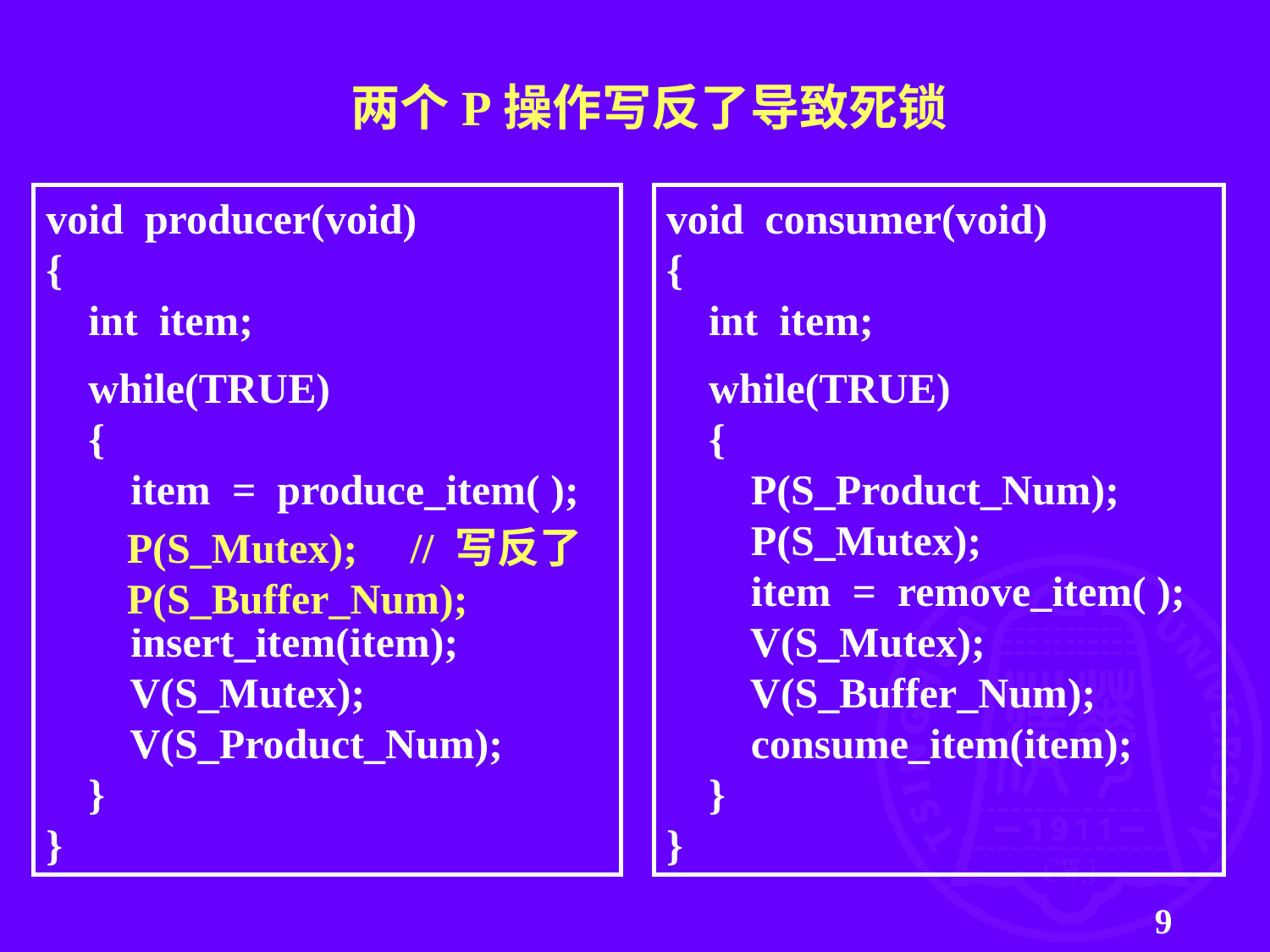

两个P操作写反了导致死锁
void  producer(void)
{
    int  item;
    while(TRUE)
    {
        item  =  produce_item( );
        P(S_Buffer_Num);
        P(S_Mutex);
        insert_item(item);
        V(S_Mutex);
        V(S_Product_Num);
    }
}
void  consumer(void)
{
    int  item;
    while(TRUE)
    {
        P(S_Product_Num);
        P(S_Mutex);
        item  =  remove_item( );
        V(S_Mutex);
        V(S_Buffer_Num);
        consume_item(item);
    }
}
P(S_Mutex);     // 写反了
P(S_Buffer_Num);